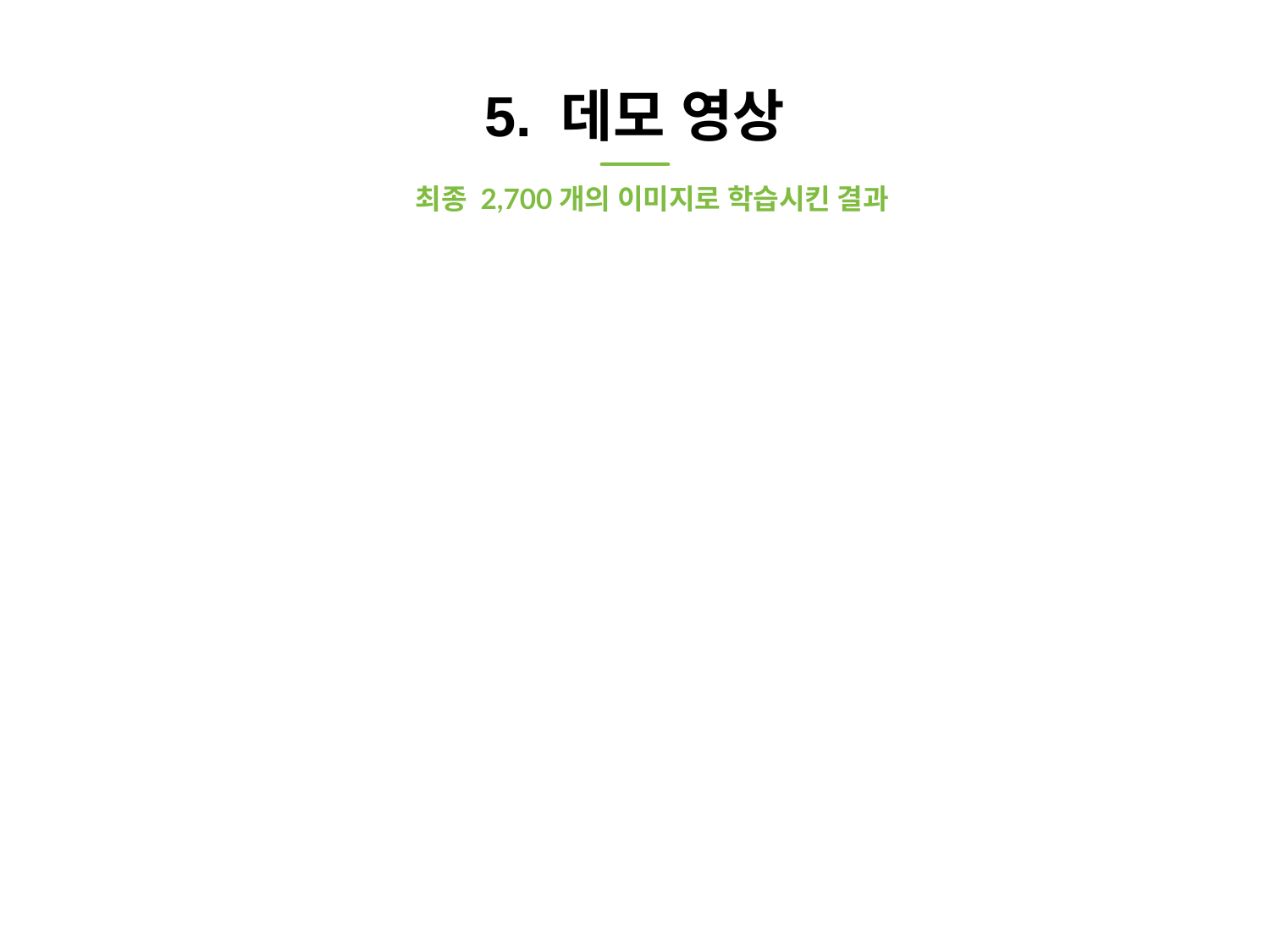

# 5. 데모 영상
최종 2,700개의 이미지로 학습시킨 결과